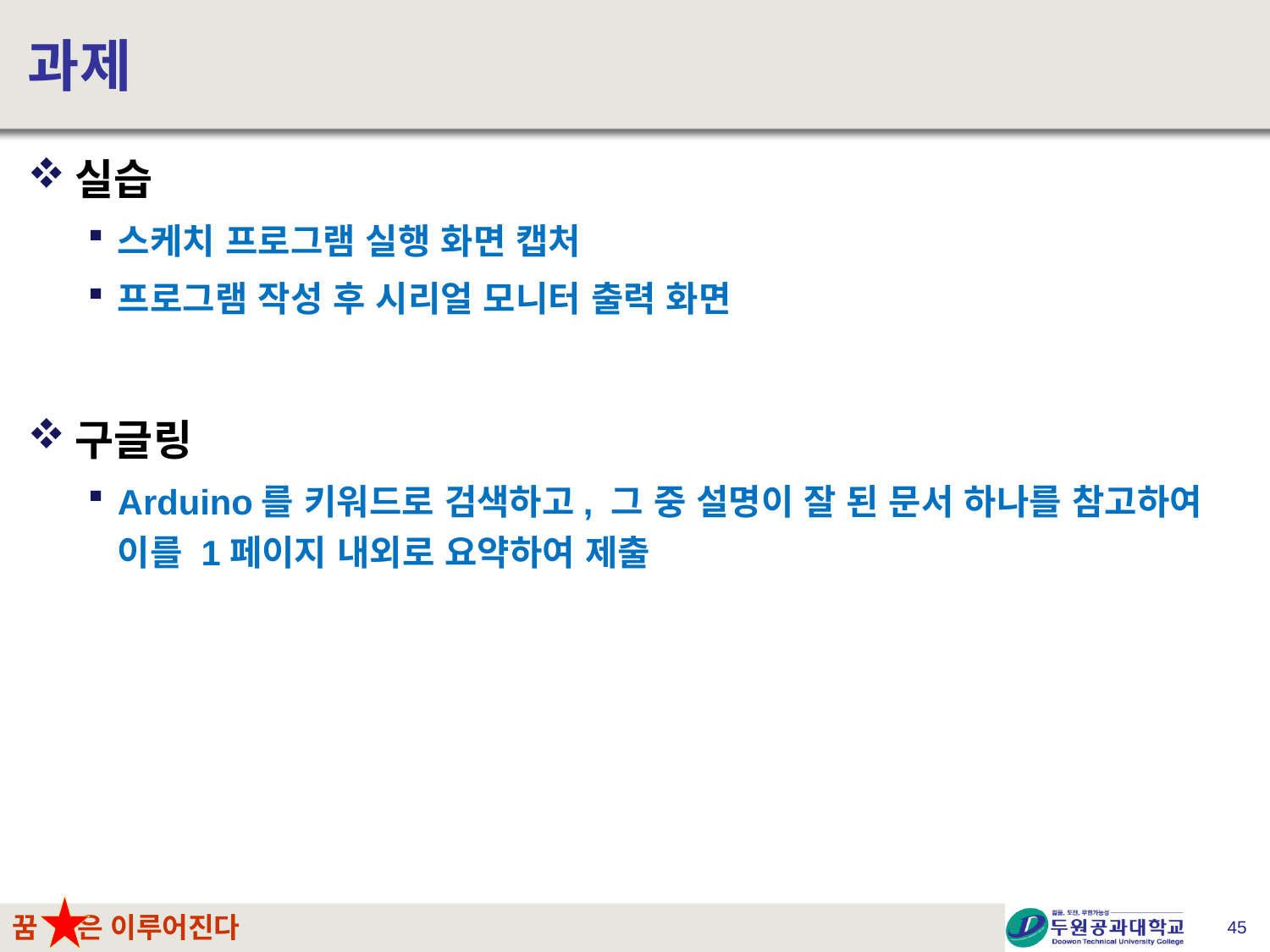

# 과제
실습
스케치 프로그램 실행 화면 캡처
프로그램 작성 후 시리얼 모니터 출력 화면

구글링
Arduino를 키워드로 검색하고, 그 중 설명이 잘 된 문서 하나를 참고하여 이를 1페이지 내외로 요약하여 제출
45